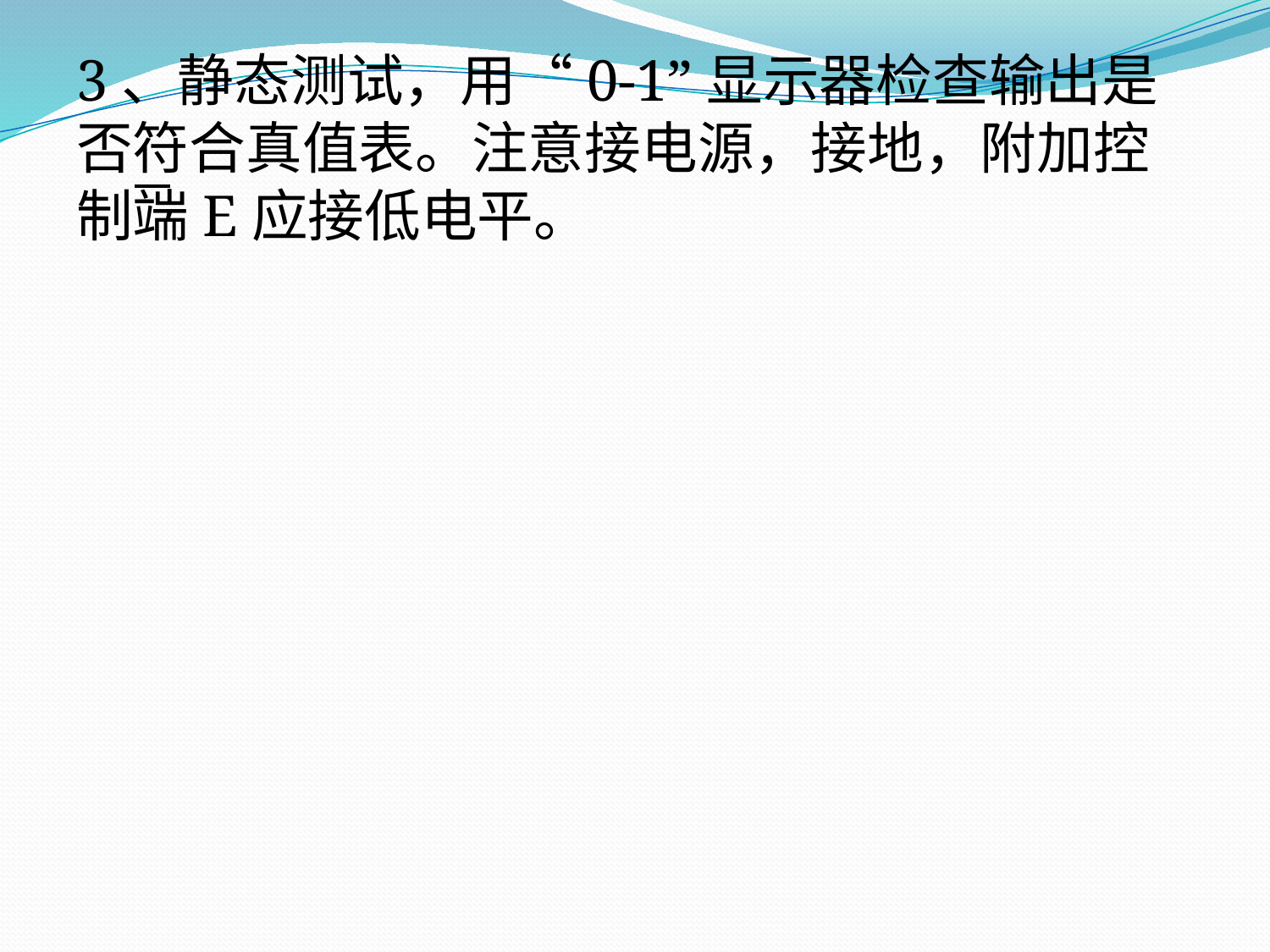

3、静态测试，用“0-1”显示器检查输出是否符合真值表。注意接电源，接地，附加控制端E应接低电平。